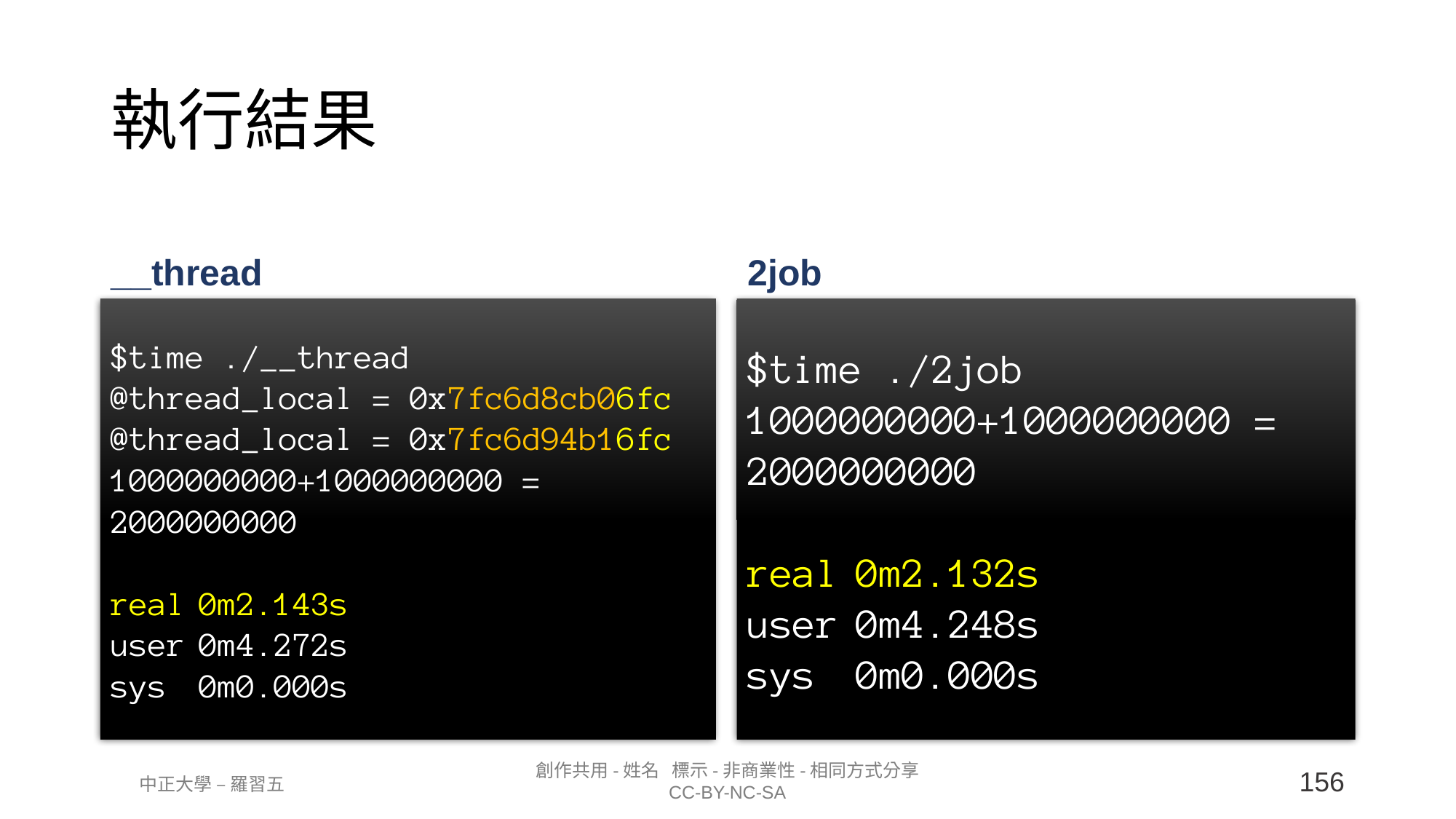

# 執行結果
__thread
2job
$time ./__thread
@thread_local = 0x7fc6d8cb06fc
@thread_local = 0x7fc6d94b16fc
1000000000+1000000000 = 2000000000

real	0m2.143s
user	0m4.272s
sys	0m0.000s
$time ./2job
1000000000+1000000000 = 2000000000

real	0m2.132s
user	0m4.248s
sys	0m0.000s